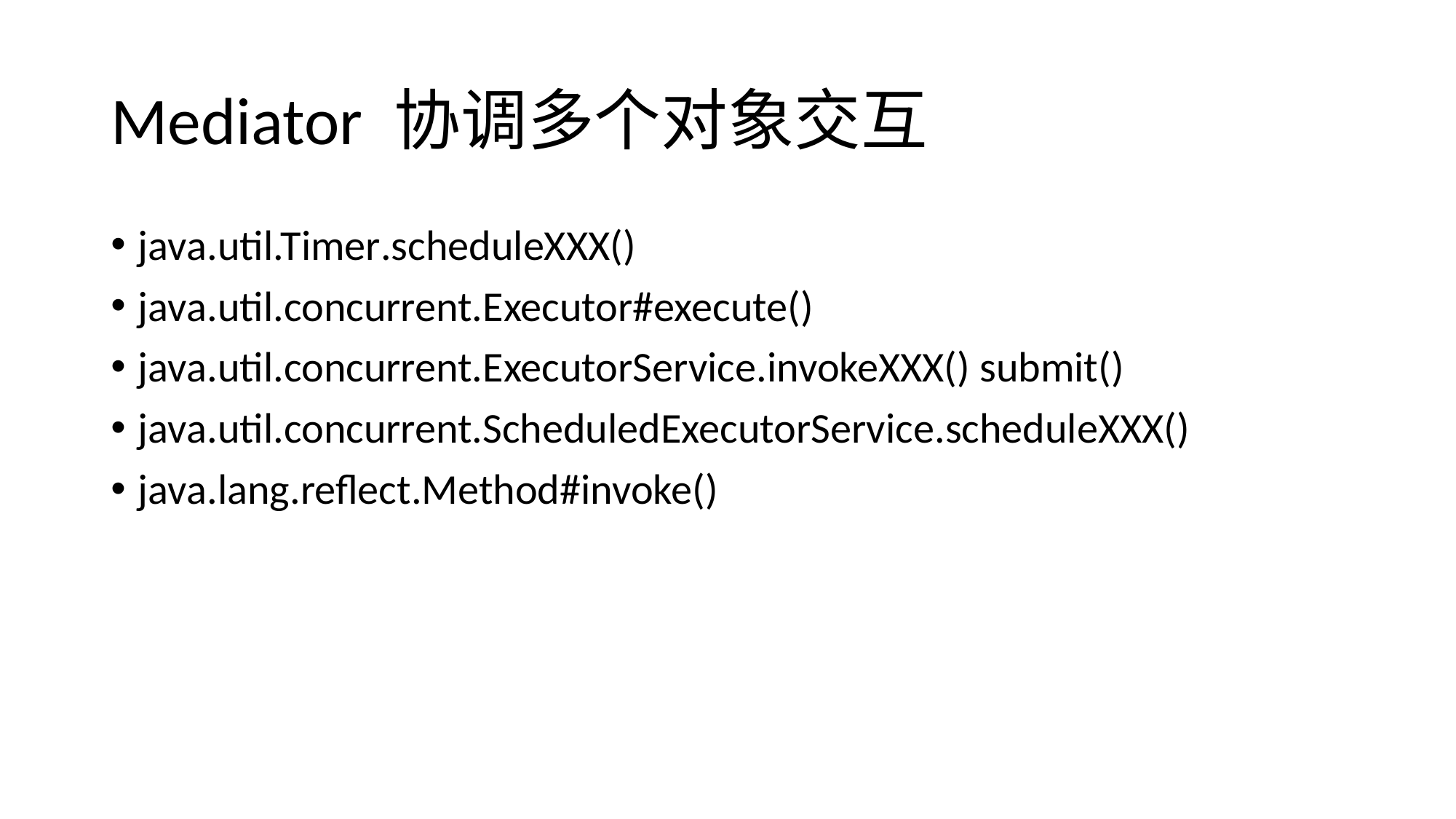

# Mediator 协调多个对象交互
java.util.Timer.scheduleXXX()
java.util.concurrent.Executor#execute()
java.util.concurrent.ExecutorService.invokeXXX() submit()
java.util.concurrent.ScheduledExecutorService.scheduleXXX()
java.lang.reflect.Method#invoke()